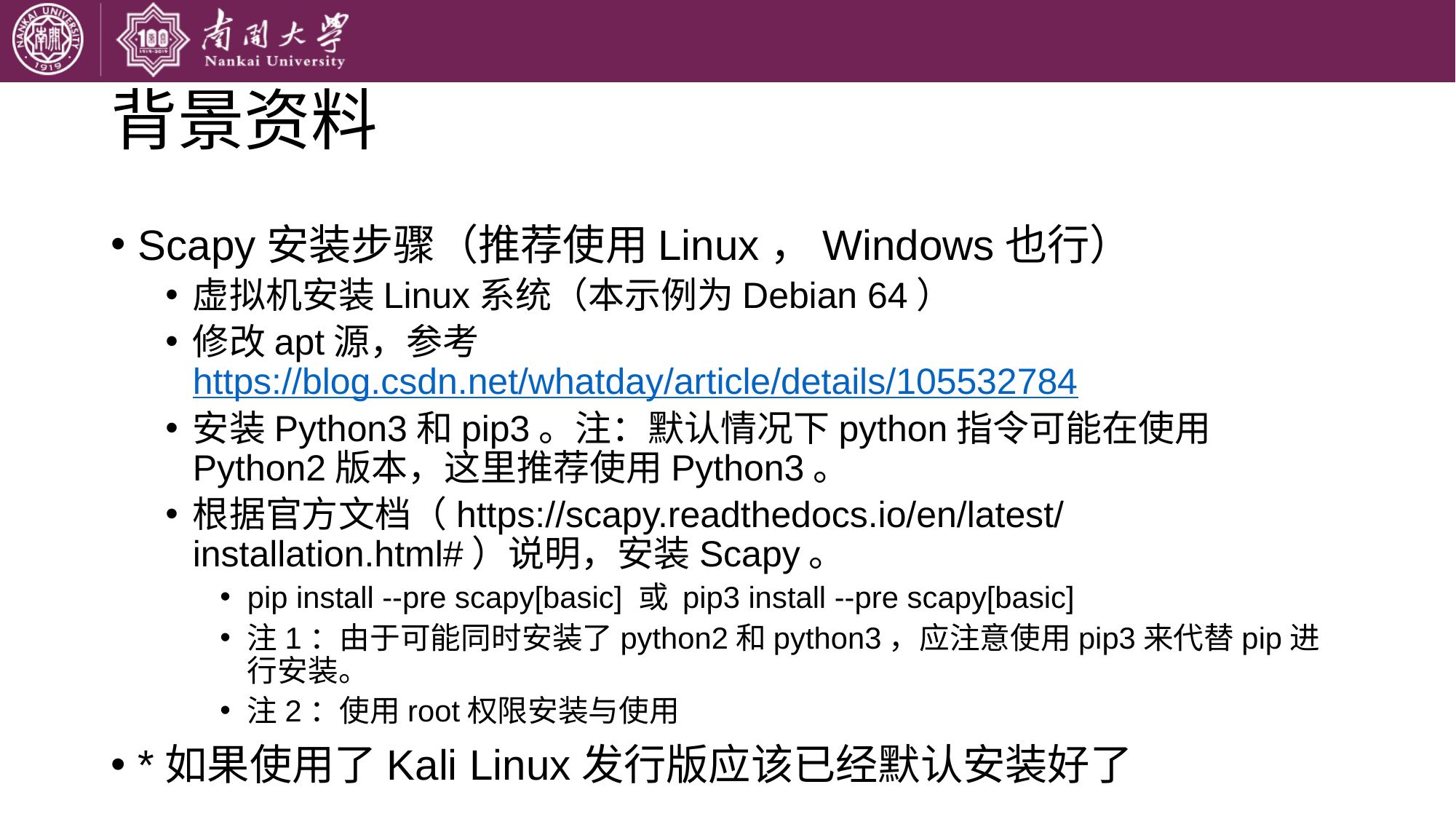

# 背景资料
Scapy安装步骤（推荐使用Linux，Windows也行）
虚拟机安装Linux系统（本示例为Debian 64）
修改apt源，参考https://blog.csdn.net/whatday/article/details/105532784
安装Python3和pip3。注：默认情况下python指令可能在使用Python2版本，这里推荐使用Python3。
根据官方文档（https://scapy.readthedocs.io/en/latest/installation.html#）说明，安装Scapy。
pip install --pre scapy[basic] 或 pip3 install --pre scapy[basic]
注1：由于可能同时安装了python2和python3，应注意使用pip3来代替pip进行安装。
注2：使用root权限安装与使用
*如果使用了Kali Linux发行版应该已经默认安装好了